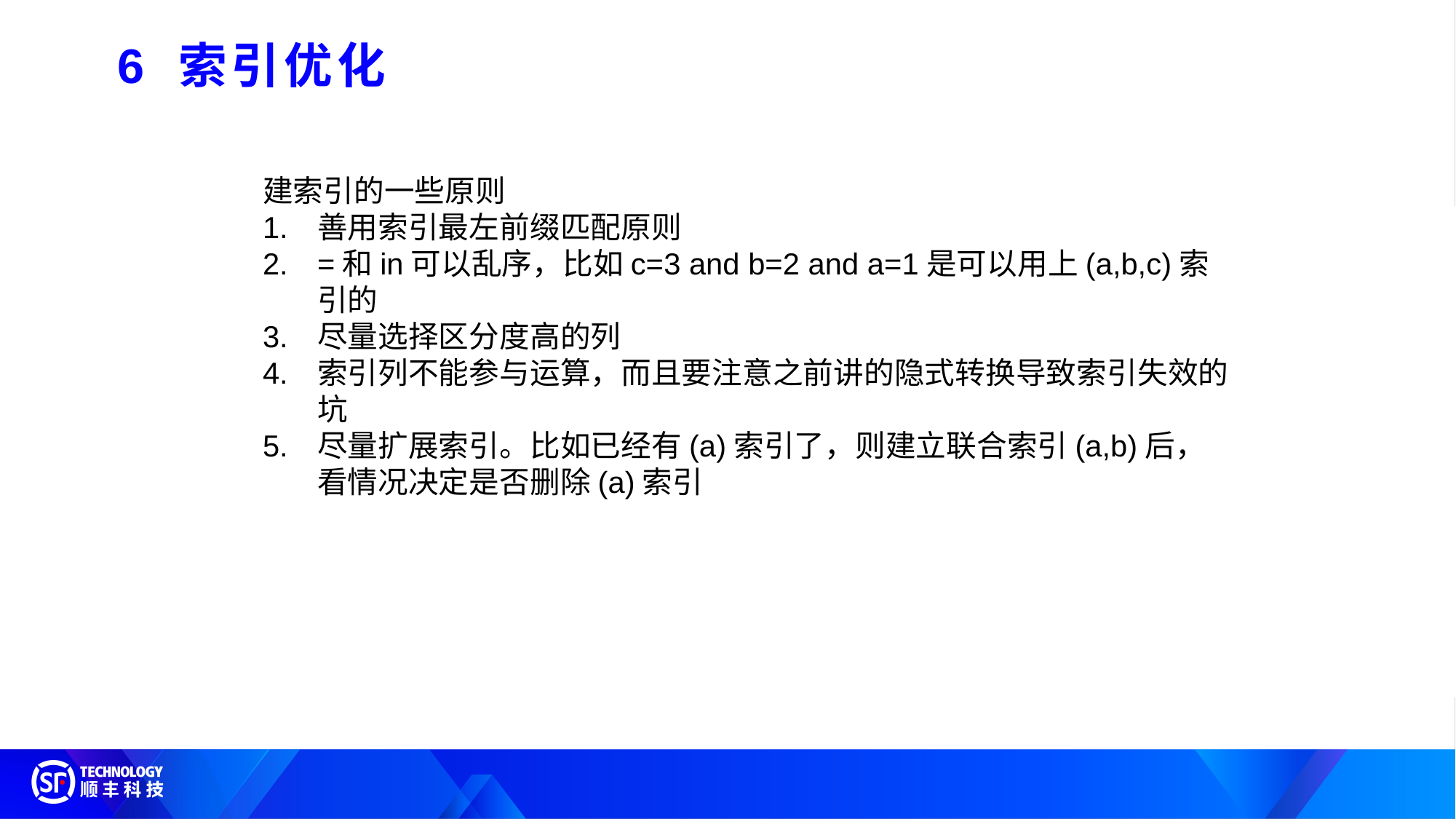

6 索引优化
建索引的一些原则
善用索引最左前缀匹配原则
=和in可以乱序，比如c=3 and b=2 and a=1是可以用上(a,b,c)索引的
尽量选择区分度高的列
索引列不能参与运算，而且要注意之前讲的隐式转换导致索引失效的坑
尽量扩展索引。比如已经有(a)索引了，则建立联合索引(a,b)后，看情况决定是否删除(a)索引